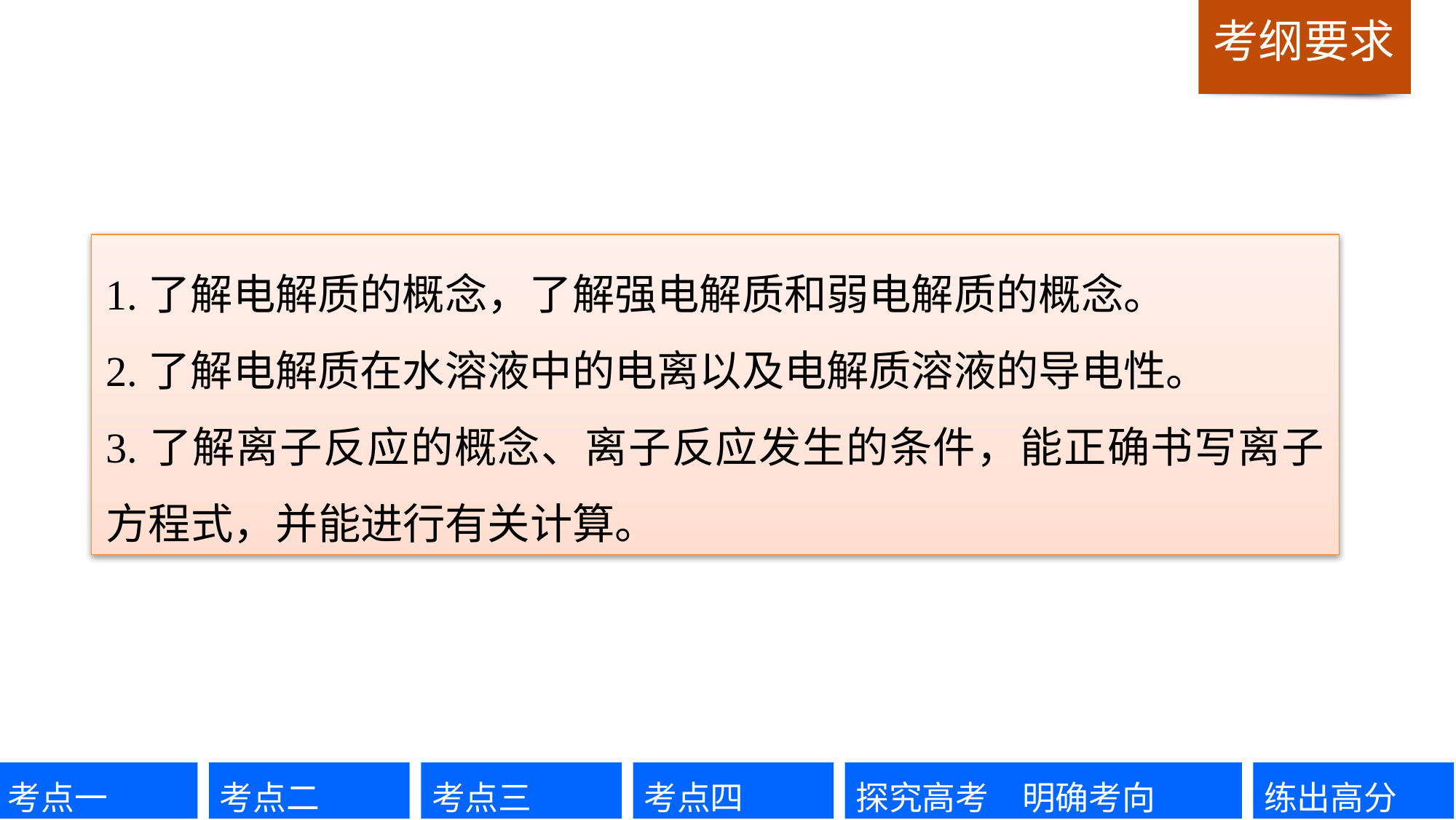

1.了解电解质的概念，了解强电解质和弱电解质的概念。
2.了解电解质在水溶液中的电离以及电解质溶液的导电性。
3.了解离子反应的概念、离子反应发生的条件，能正确书写离子方程式，并能进行有关计算。
考点一
考点二
考点三
考点四
探究高考　明确考向
练出高分